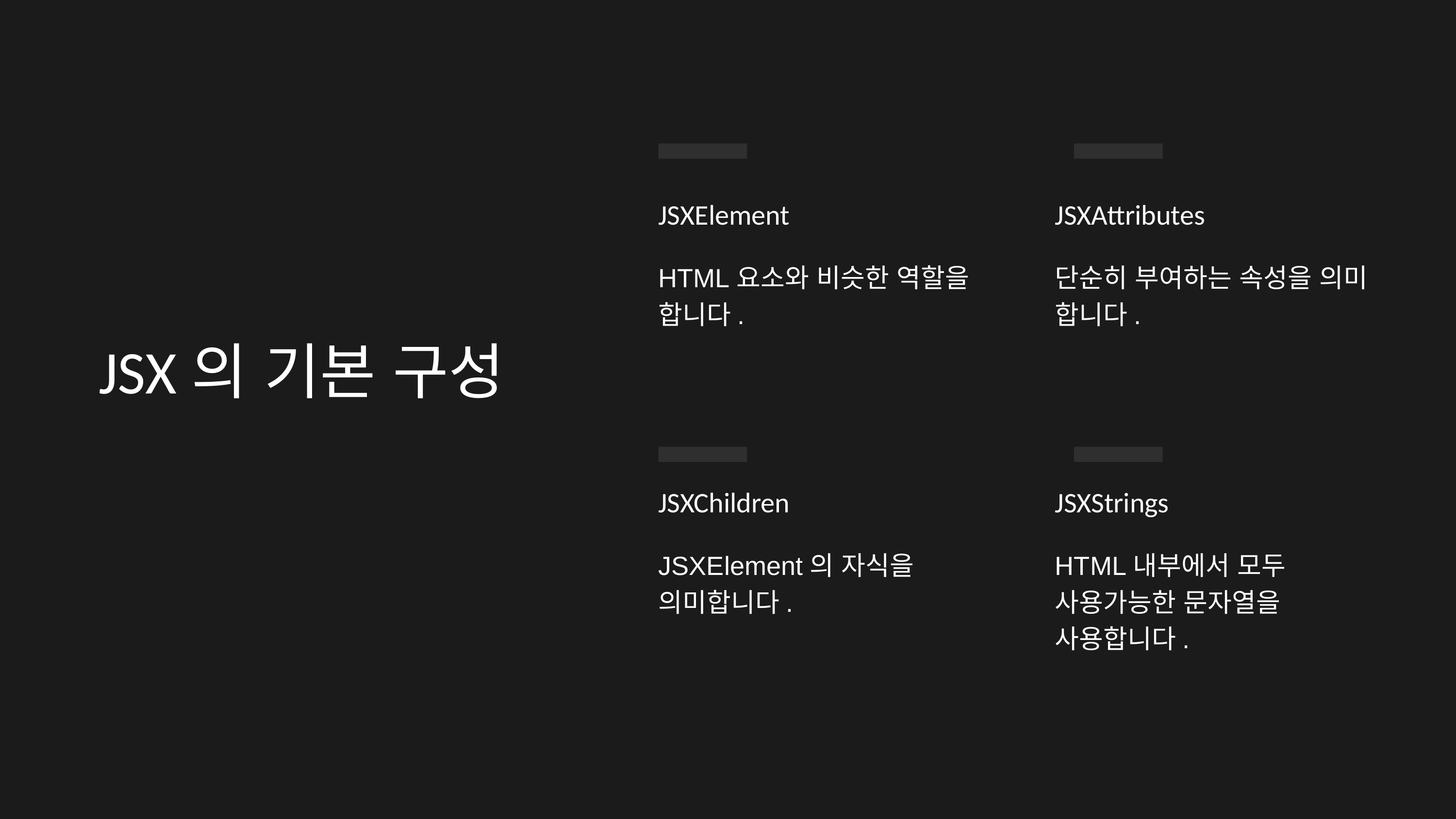

JSXElement
JSXAttributes
HTML요소와 비슷한 역할을 합니다.
단순히 부여하는 속성을 의미 합니다.
JSX의 기본 구성

JSXChildren
JSXStrings
JSXElement의 자식을 의미합니다.
HTML내부에서 모두 사용가능한 문자열을 사용합니다.